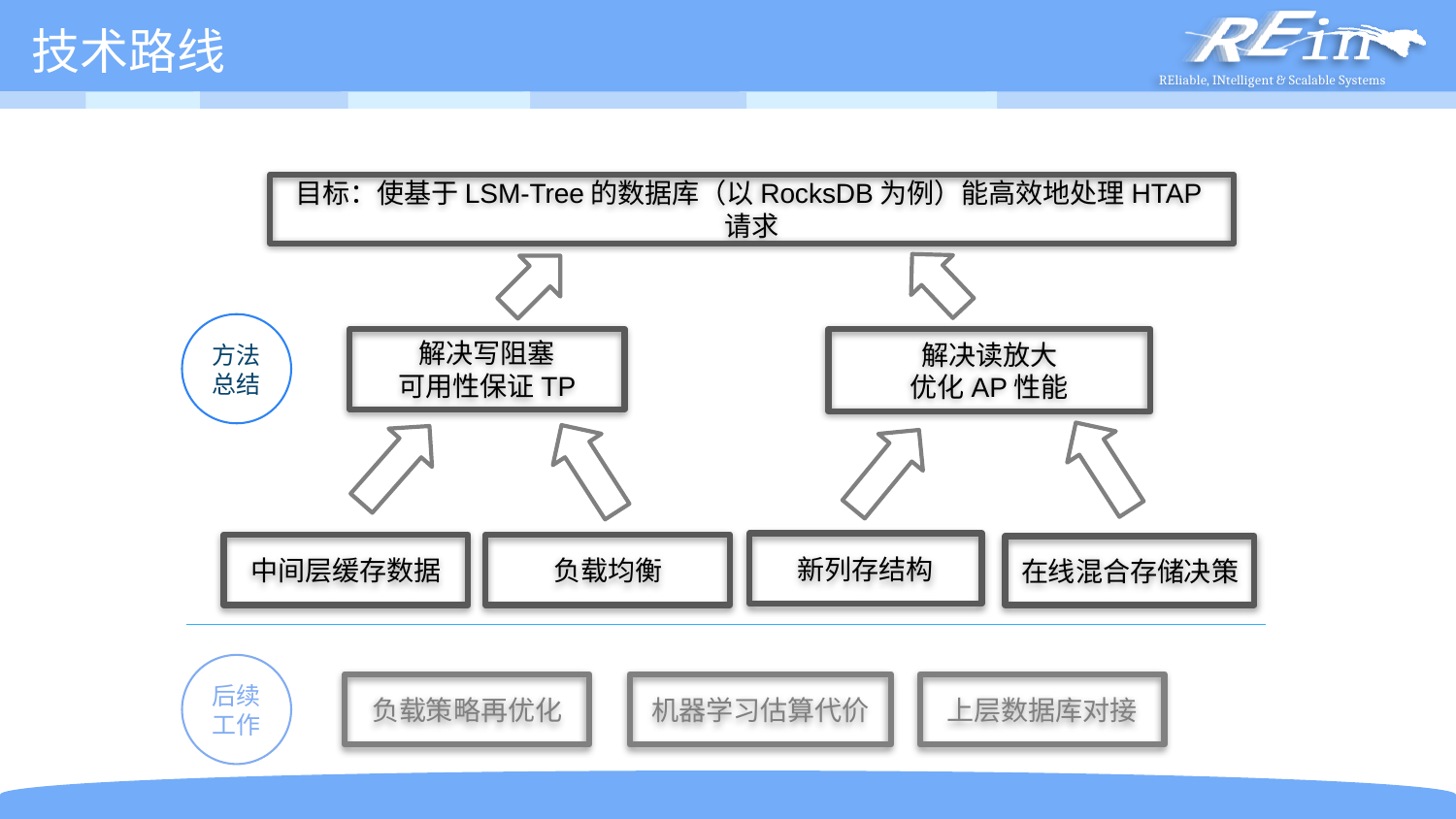

# 技术路线
目标：使基于LSM-Tree的数据库（以RocksDB为例）能高效地处理HTAP请求

方法总结
解决写阻塞
可用性保证TP
解决读放大
优化AP性能

新列存结构
中间层缓存数据
负载均衡
在线混合存储决策
后续工作
负载策略再优化
机器学习估算代价
上层数据库对接